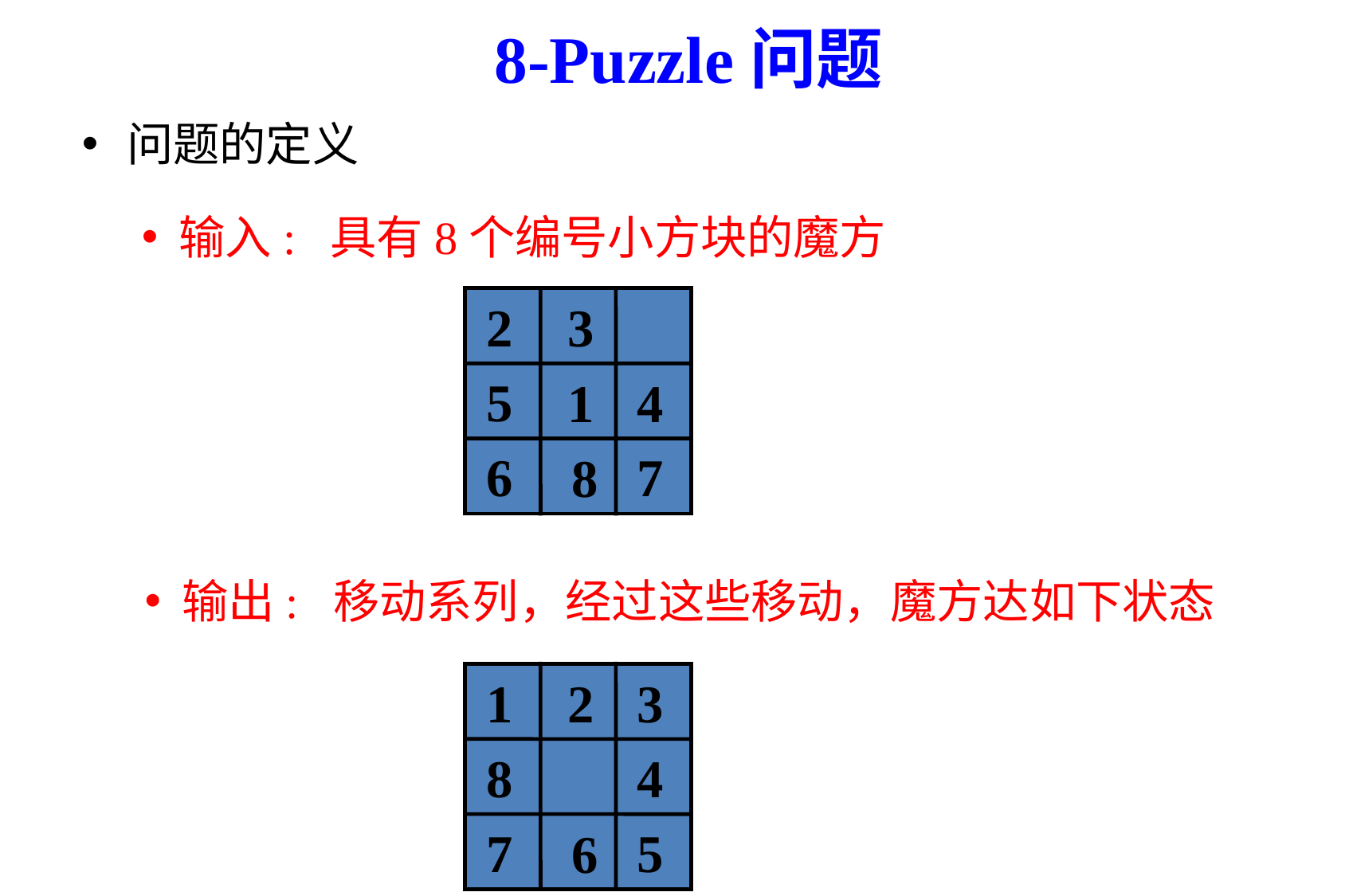

8-Puzzle问题
问题的定义
输入:  具有8个编号小方块的魔方

2
3
5
1
4
6
7
8
输出:  移动系列，经过这些移动，魔方达如下状态

1
2
3
8
4
7
5
6